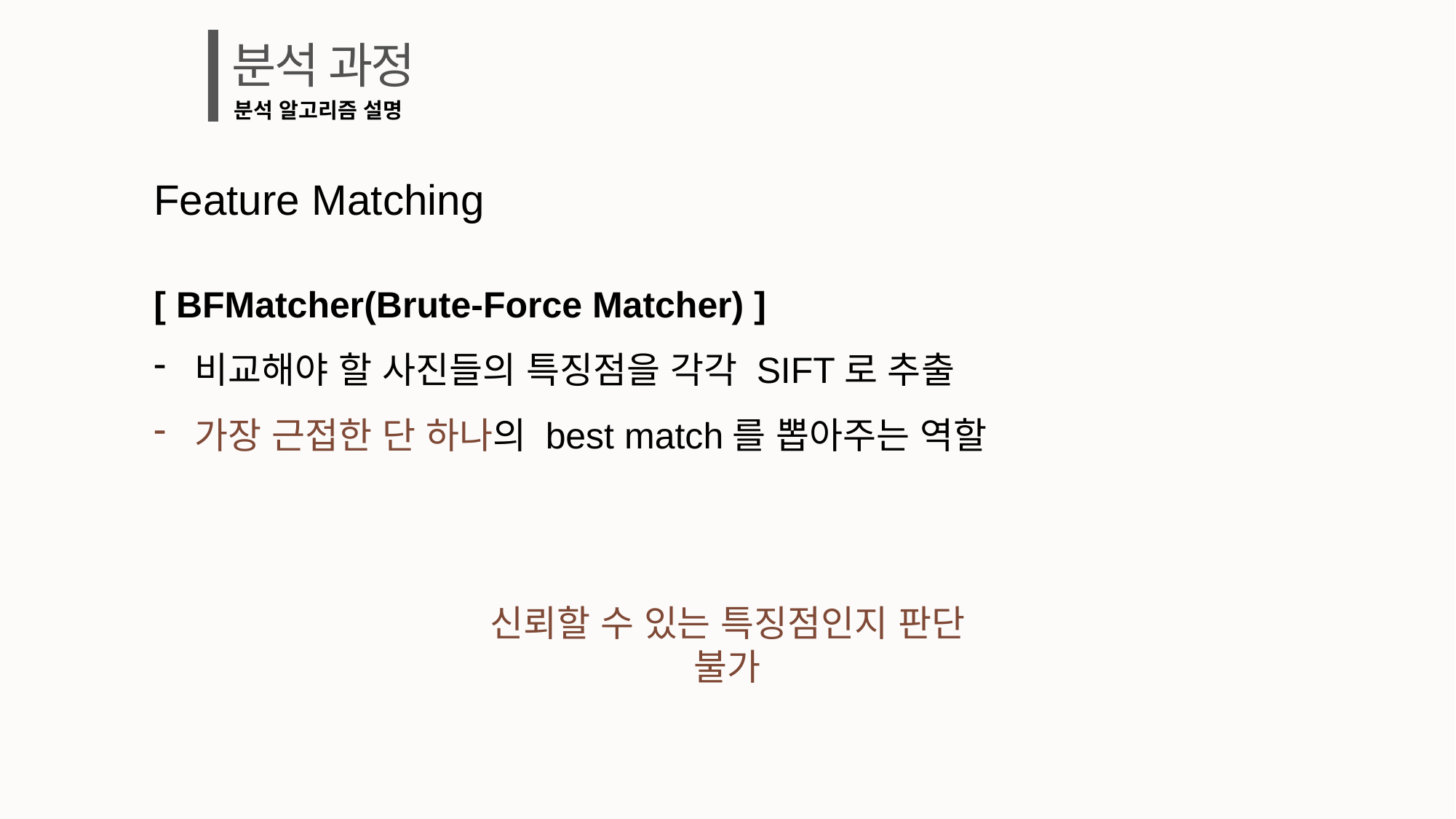

분석 과정
분석 알고리즘 설명
Feature Matching

[ BFMatcher(Brute-Force Matcher) ]
비교해야 할 사진들의 특징점을 각각 SIFT로 추출
가장 근접한 단 하나의 best match를 뽑아주는 역할

신뢰할 수 있는 특징점인지 판단 불가